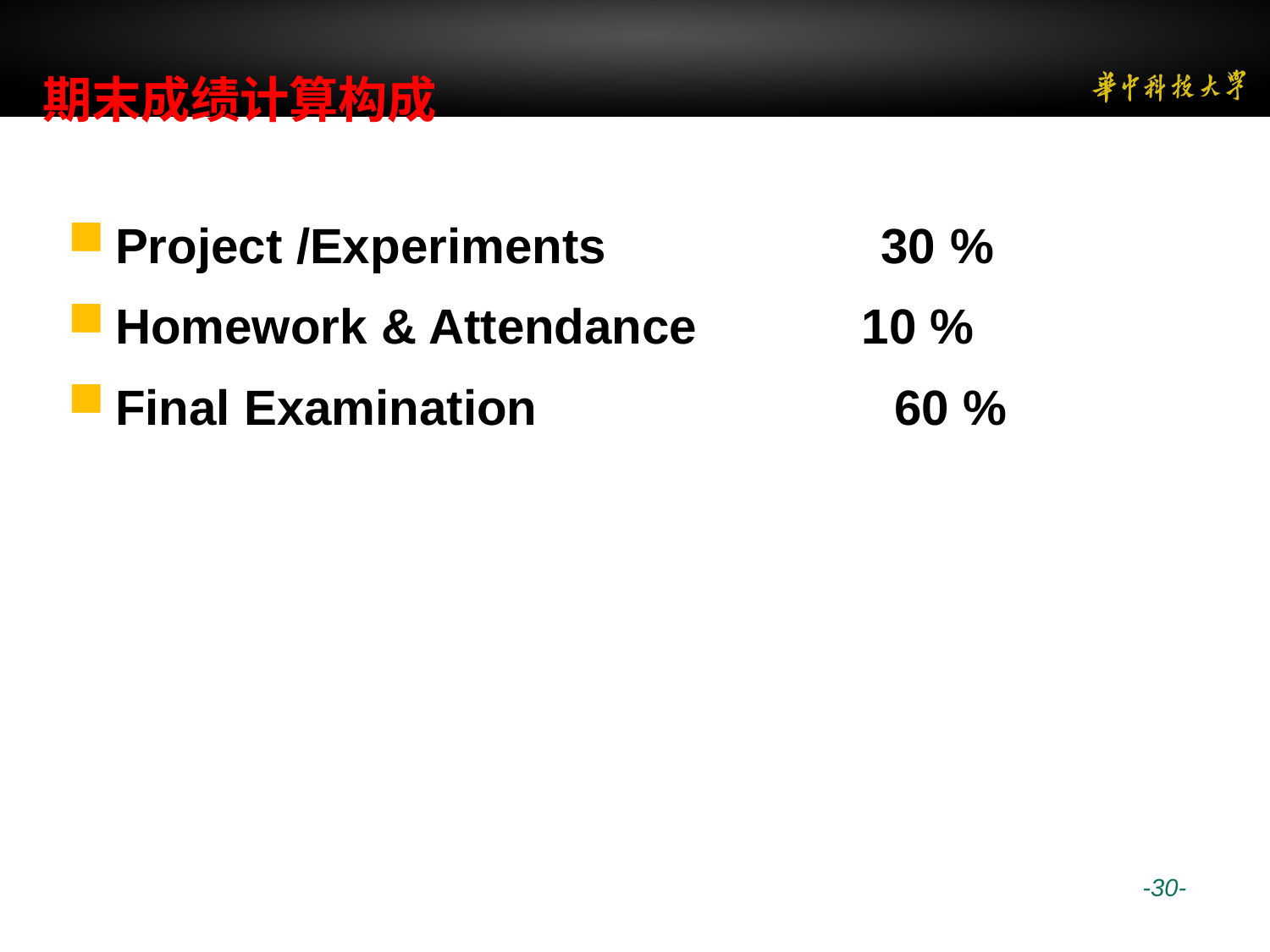

# 期末成绩计算构成
Project /Experiments                    30 %
Homework & Attendance            10 %
Final Examination                          60 %

 -30-